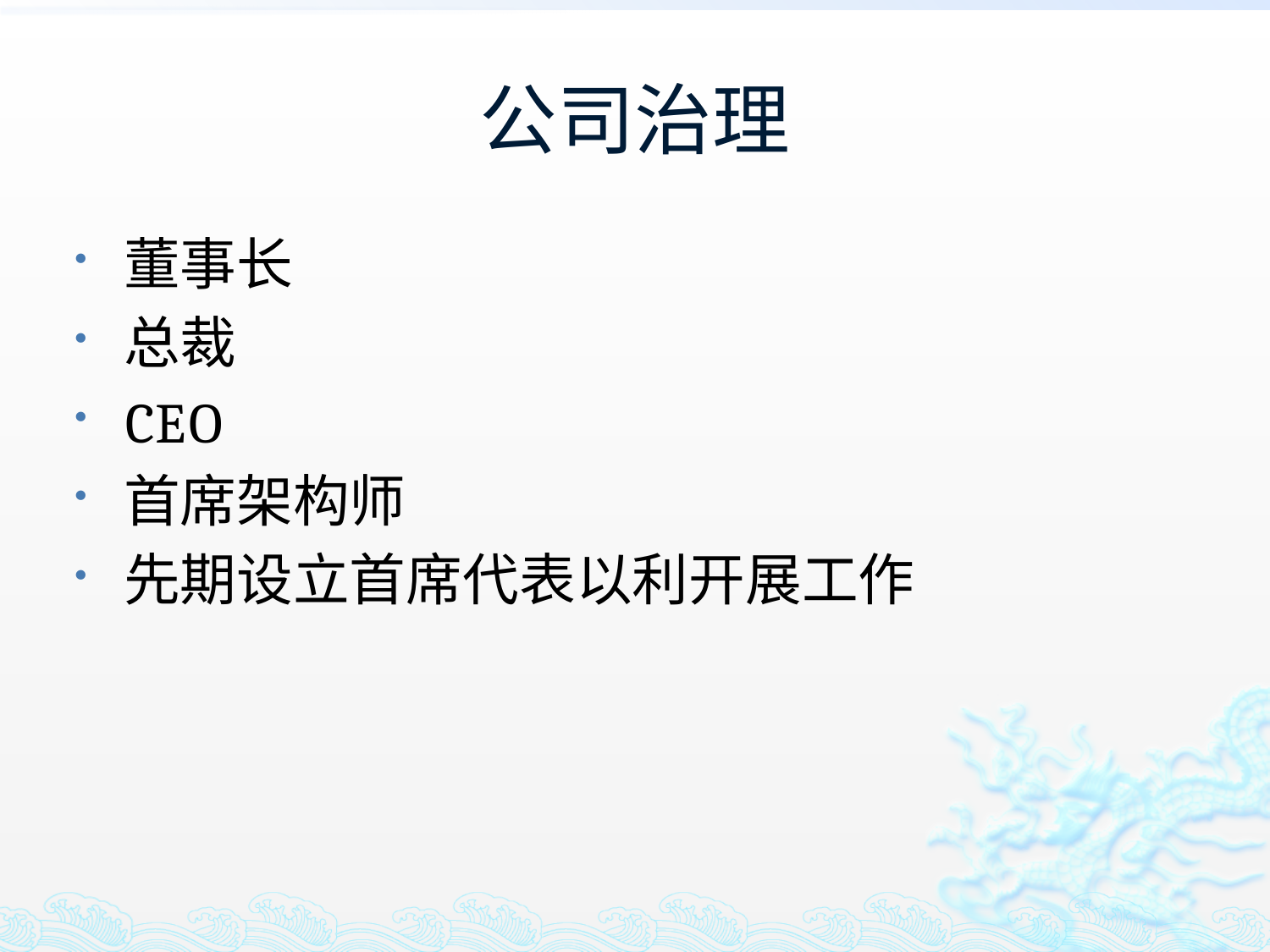

# 公司治理
董事长
总裁
CEO
首席架构师
先期设立首席代表以利开展工作